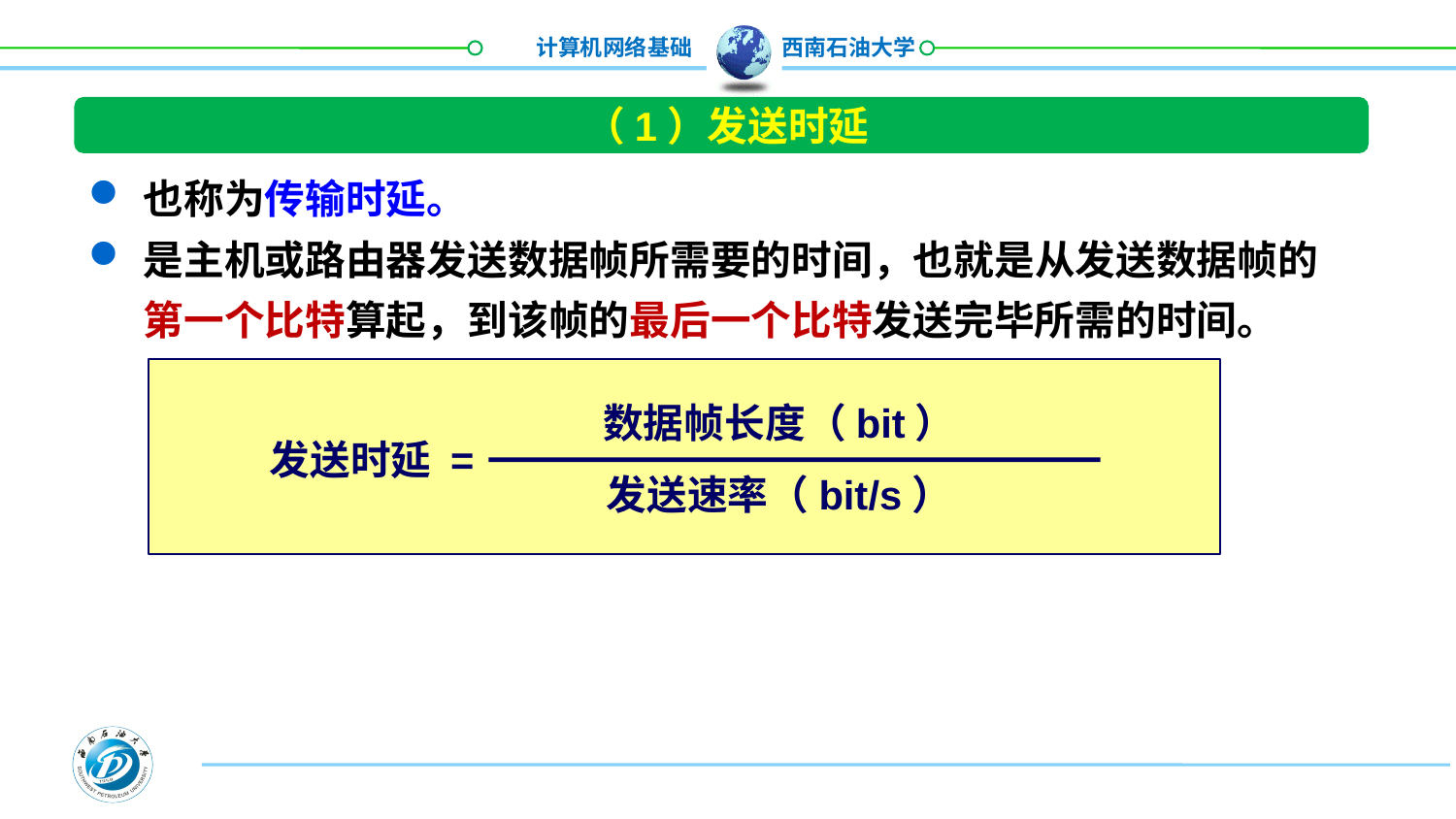

（1）发送时延
也称为传输时延。
是主机或路由器发送数据帧所需要的时间，也就是从发送数据帧的第一个比特算起，到该帧的最后一个比特发送完毕所需的时间。

数据帧长度（bit）
发送时延 =

发送速率（bit/s）